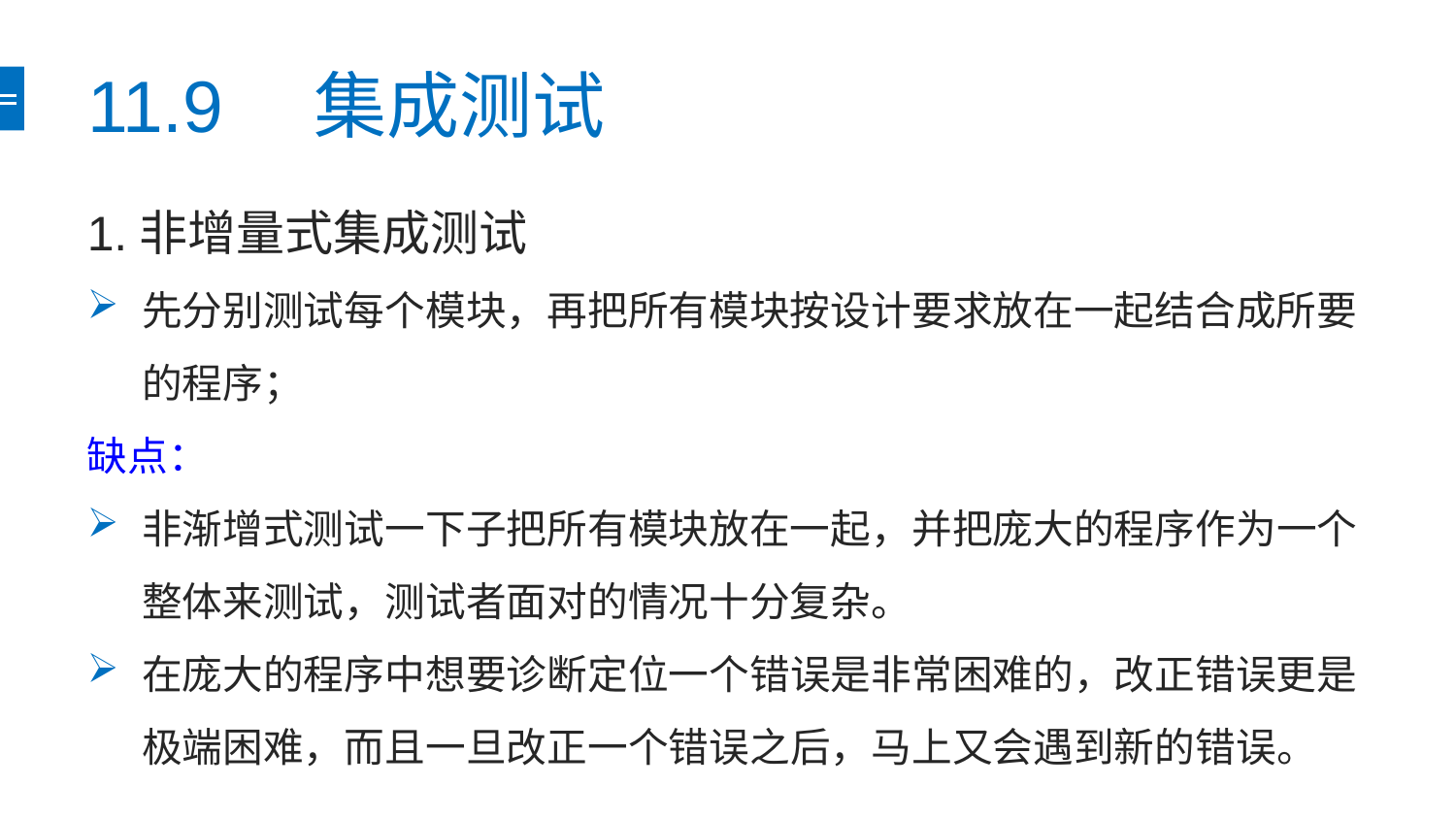

# 11.9　集成测试
1.非增量式集成测试
先分别测试每个模块，再把所有模块按设计要求放在一起结合成所要的程序；
缺点：
非渐增式测试一下子把所有模块放在一起，并把庞大的程序作为一个整体来测试，测试者面对的情况十分复杂。
在庞大的程序中想要诊断定位一个错误是非常困难的，改正错误更是极端困难，而且一旦改正一个错误之后，马上又会遇到新的错误。